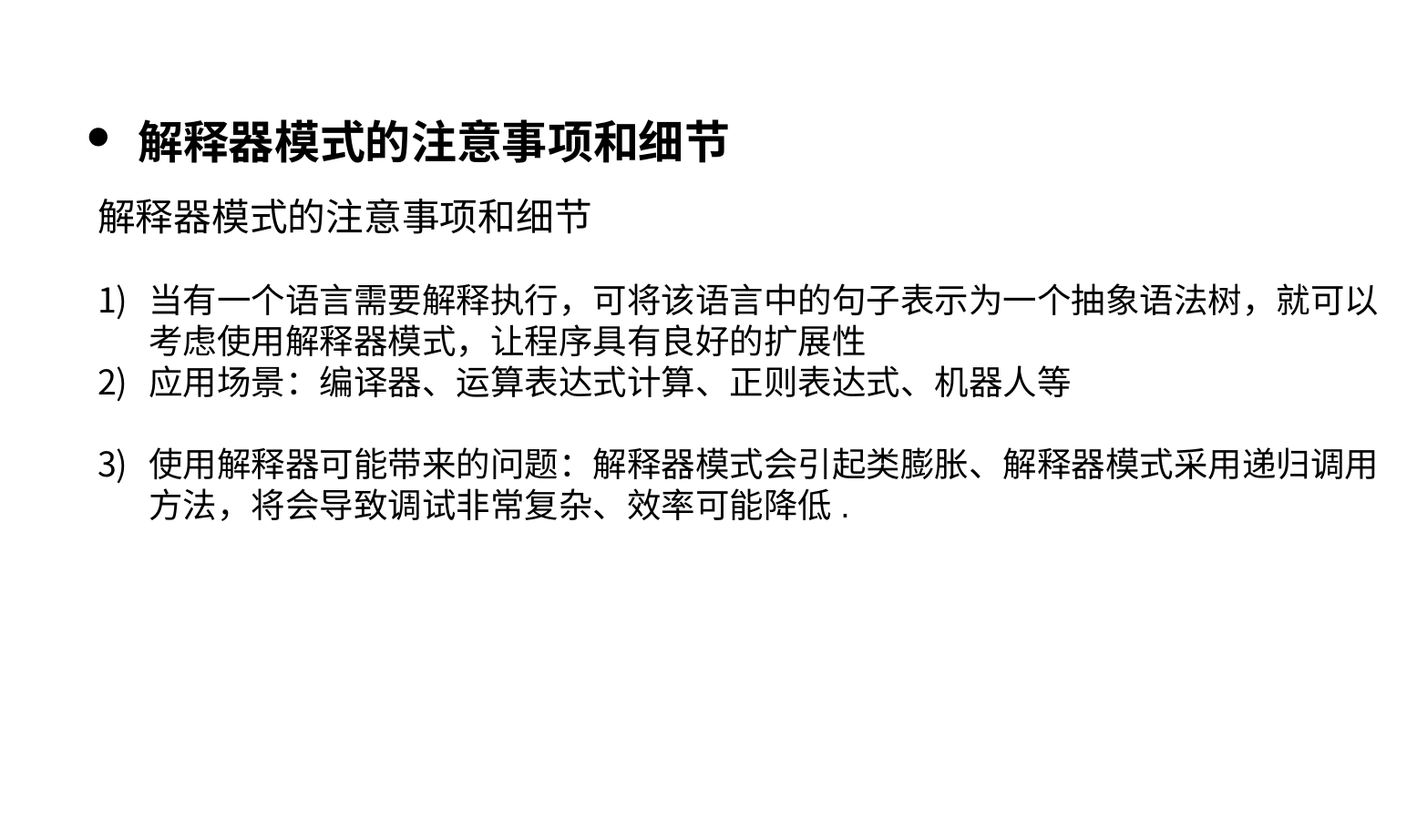

解释器模式的注意事项和细节

解释器模式的注意事项和细节

当有一个语言需要解释执行，可将该语言中的句子表示为一个抽象语法树，就可以考虑使用解释器模式，让程序具有良好的扩展性
应用场景：编译器、运算表达式计算、正则表达式、机器人等

使用解释器可能带来的问题：解释器模式会引起类膨胀、解释器模式采用递归调用方法，将会导致调试非常复杂、效率可能降低.